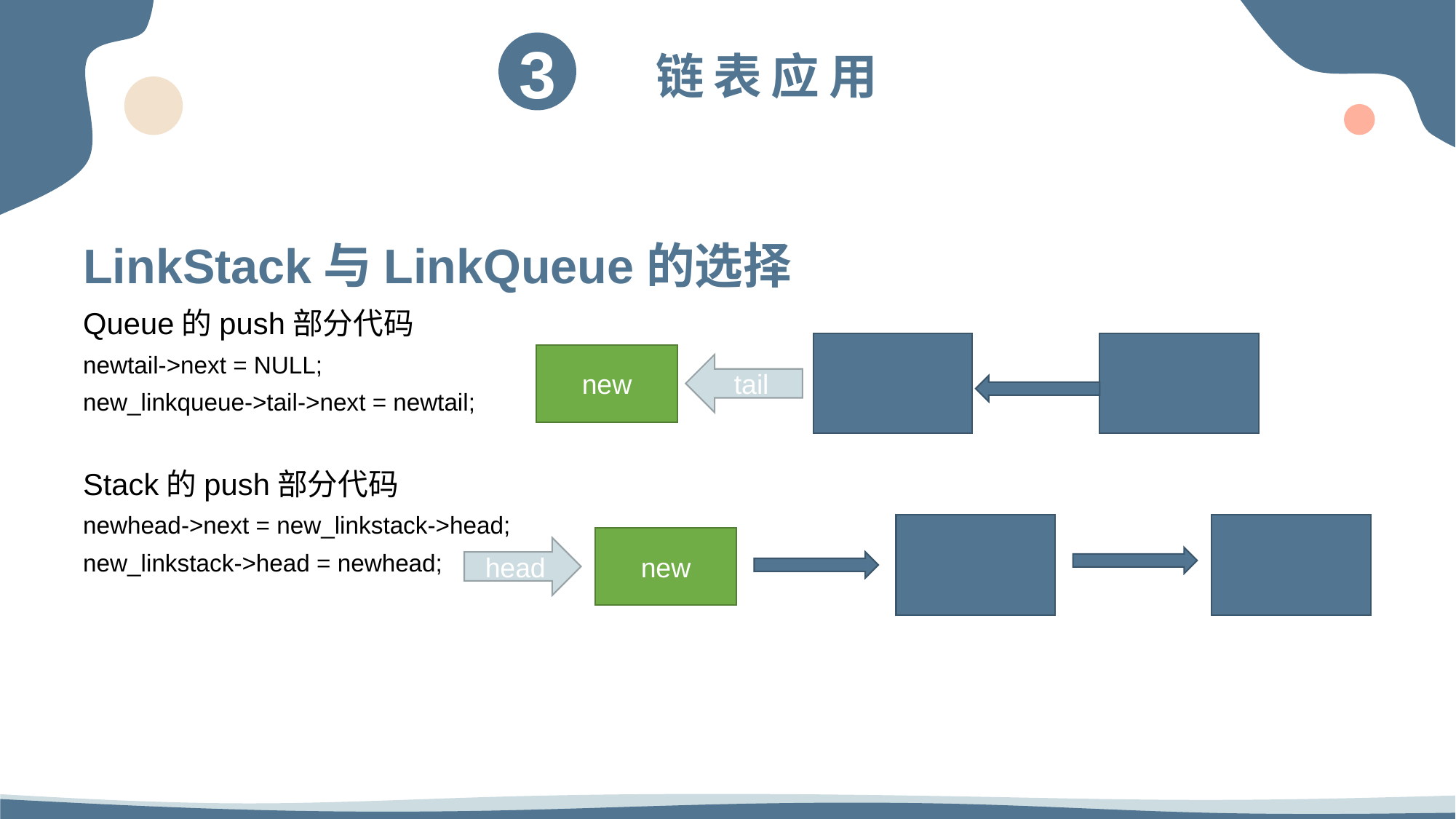

LinkStack与LinkQueue的选择
Queue的push部分代码
newtail->next = NULL;
new_linkqueue->tail->next = newtail;

Stack的push部分代码
newhead->next = new_linkstack->head;
new_linkstack->head = newhead;

new
tail

new
head